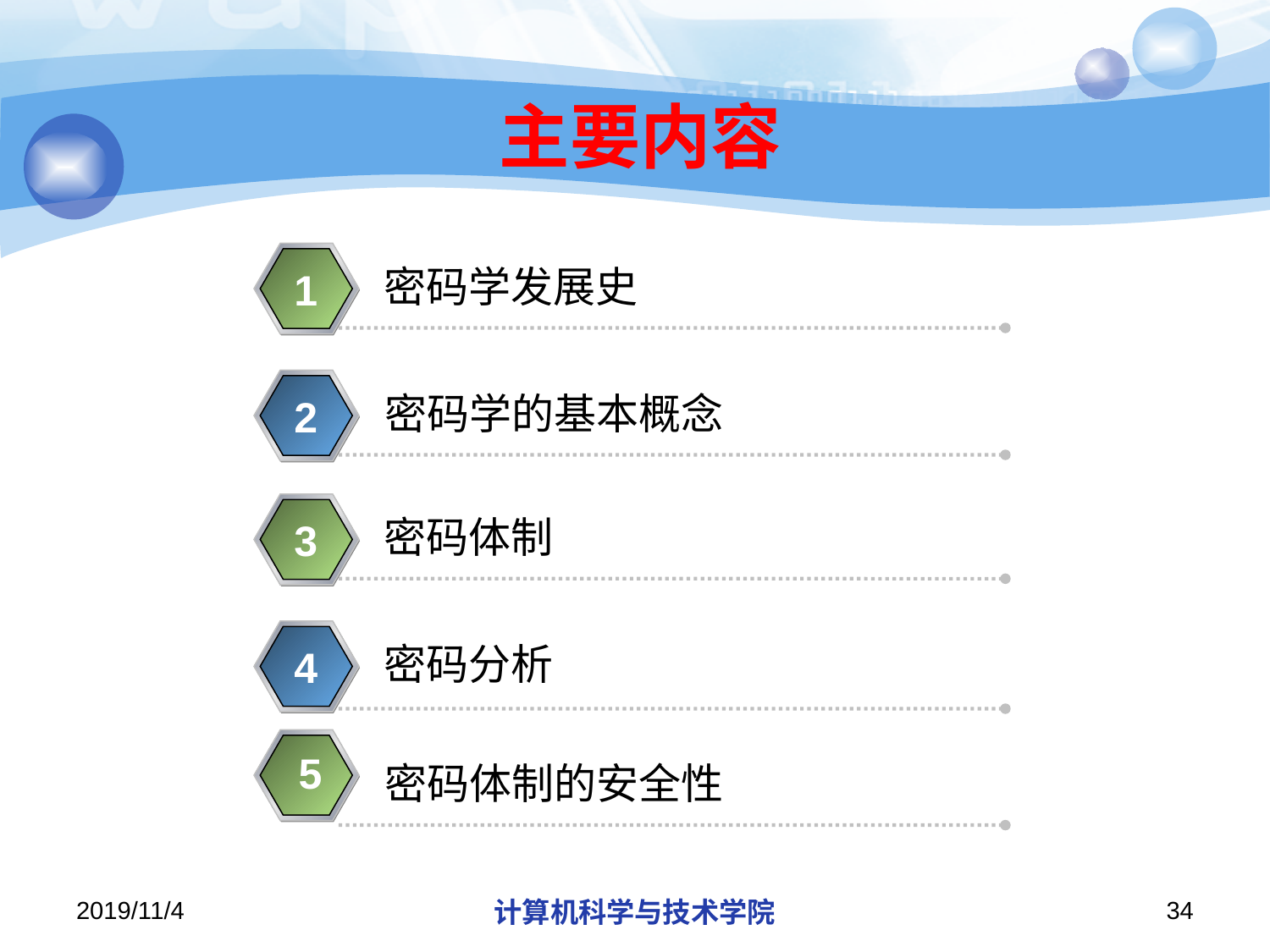

# 主要内容

密码学发展史
1

密码学的基本概念
2

密码体制
3

密码分析
4

5
密码体制的安全性
5

2019/11/4
计算机科学与技术学院
34